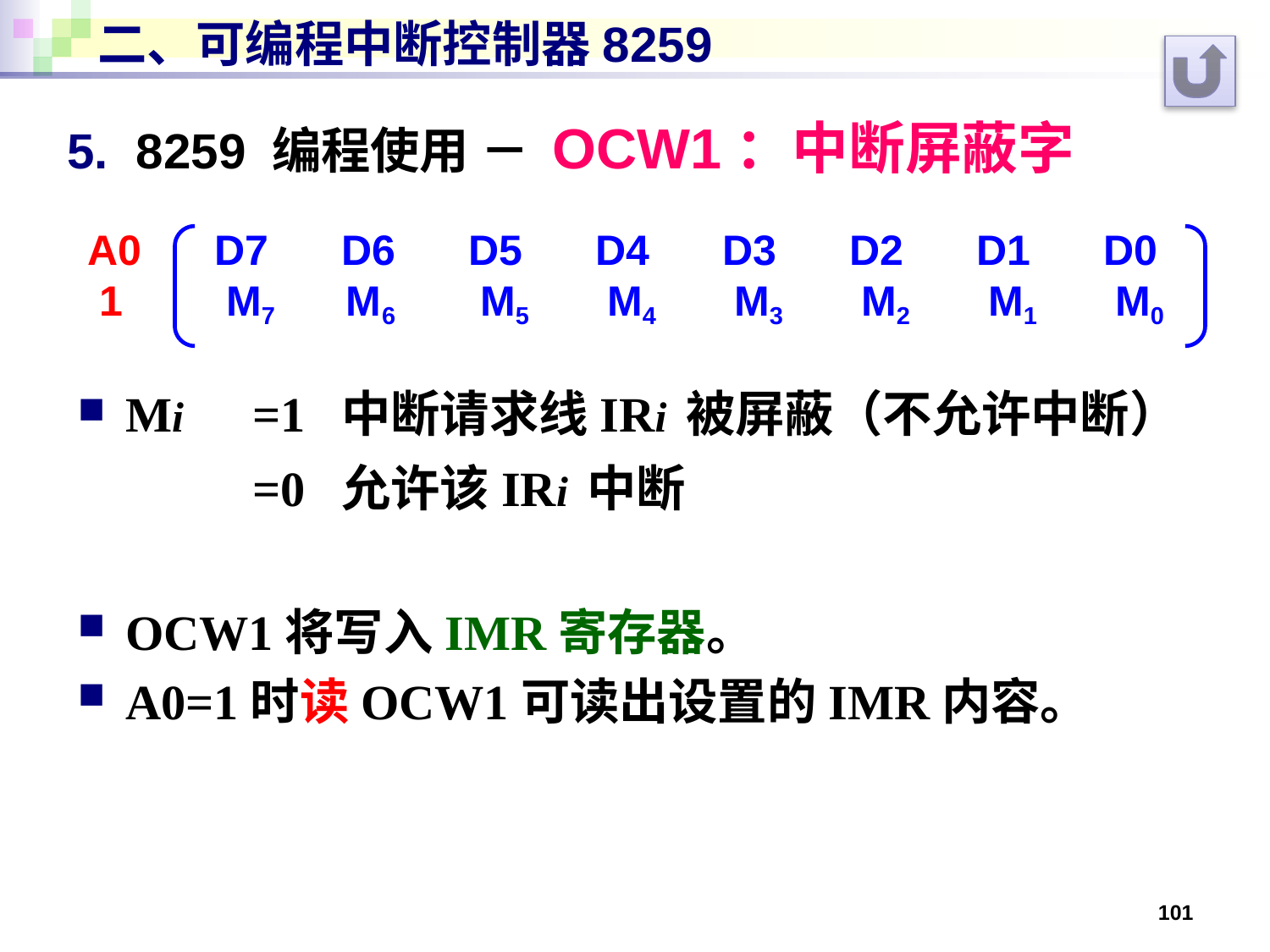

# 二、可编程中断控制器8259

5.  8259 编程使用 － OCW1：中断屏蔽字
A0   	D7	D6     	D5     	D4   	D3  	D2   	D1   	D0
 1	 M7      M6 	 M5 	 M4 	 M3 	 M2 	 M1 	 M0

Mi	=1  中断请求线IRi 被屏蔽（不允许中断）
		=0  允许该IRi 中断

OCW1将写入IMR寄存器。
A0=1时读OCW1可读出设置的IMR内容。

101